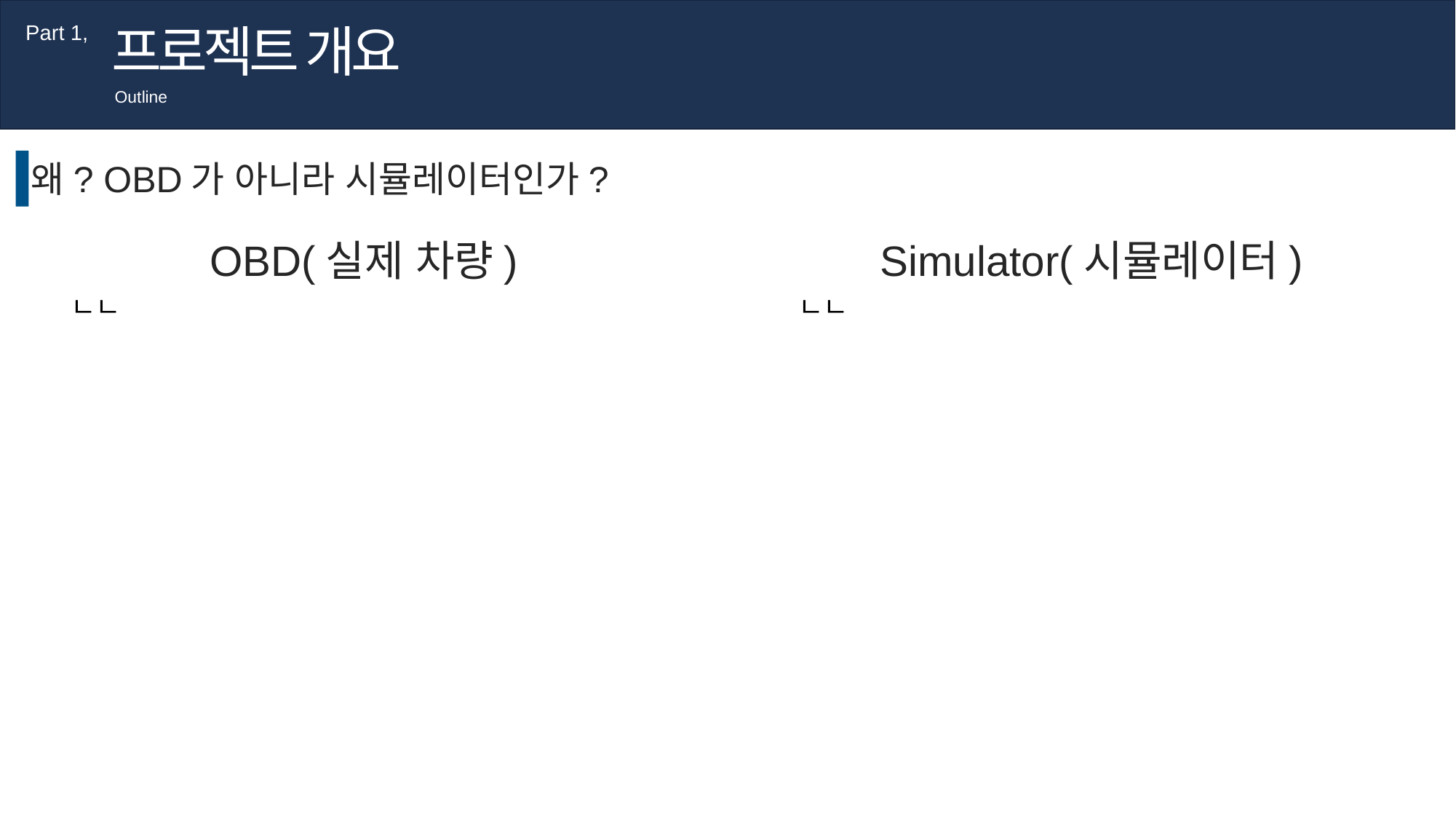

프로젝트 개요
Part 1,
Outline

왜? OBD가 아니라 시뮬레이터인가?
OBD(실제 차량)
Simulator(시뮬레이터)
ㄴㄴ

ㄴㄴ